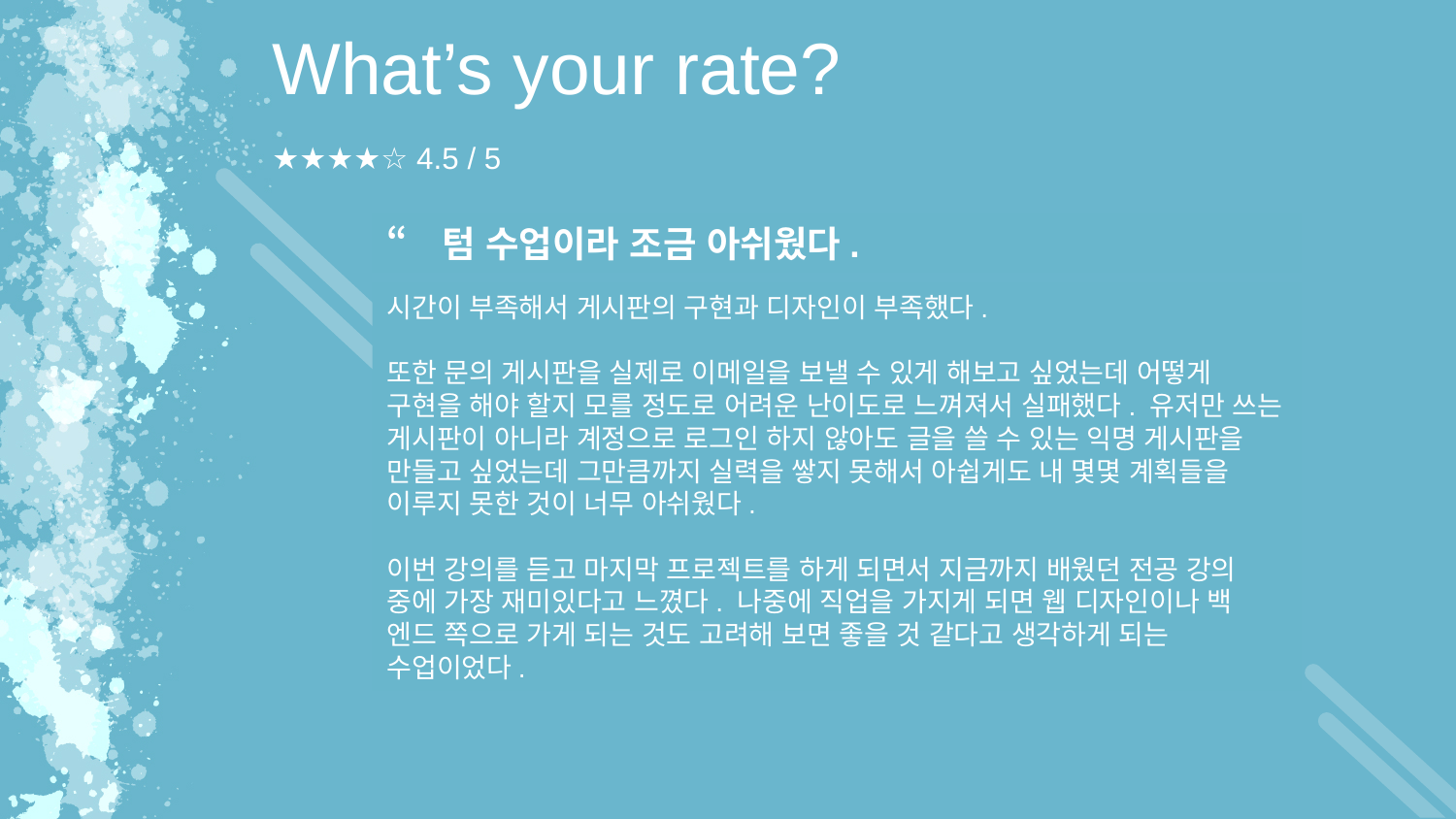

What’s your rate?
★★★★☆ 4.5 / 5
“ 텀 수업이라 조금 아쉬웠다.
시간이 부족해서 게시판의 구현과 디자인이 부족했다.

또한 문의 게시판을 실제로 이메일을 보낼 수 있게 해보고 싶었는데 어떻게 구현을 해야 할지 모를 정도로 어려운 난이도로 느껴져서 실패했다. 유저만 쓰는 게시판이 아니라 계정으로 로그인 하지 않아도 글을 쓸 수 있는 익명 게시판을 만들고 싶었는데 그만큼까지 실력을 쌓지 못해서 아쉽게도 내 몇몇 계획들을 이루지 못한 것이 너무 아쉬웠다.

이번 강의를 듣고 마지막 프로젝트를 하게 되면서 지금까지 배웠던 전공 강의 중에 가장 재미있다고 느꼈다. 나중에 직업을 가지게 되면 웹 디자인이나 백 엔드 쪽으로 가게 되는 것도 고려해 보면 좋을 것 같다고 생각하게 되는 수업이었다.